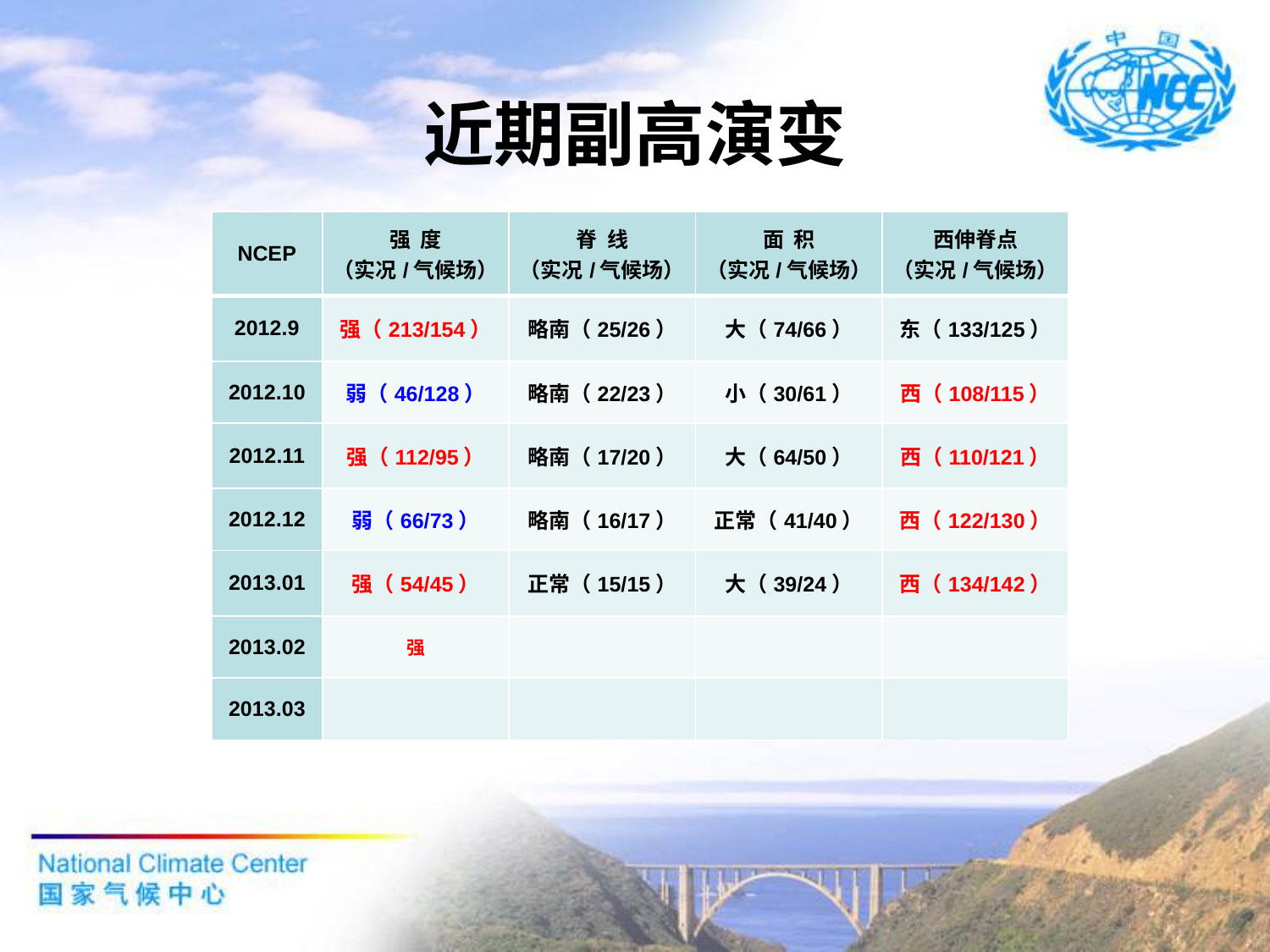

# 近期副高演变
| NCEP | 强 度 （实况/气候场） | 脊 线 （实况/气候场） | 面 积 （实况/气候场） | 西伸脊点 （实况/气候场） |
| --- | --- | --- | --- | --- |
| 2012.9 | 强（213/154） | 略南（25/26） | 大（74/66） | 东（133/125） |
| 2012.10 | 弱（46/128） | 略南（22/23） | 小（30/61） | 西（108/115） |
| 2012.11 | 强（112/95） | 略南（17/20） | 大（64/50） | 西（110/121） |
| 2012.12 | 弱（66/73） | 略南（16/17） | 正常（41/40） | 西（122/130） |
| 2013.01 | 强（54/45） | 正常（15/15） | 大（39/24） | 西（134/142） |
| 2013.02 | 强 |  |  |  |
| 2013.03 |  |  |  |  |